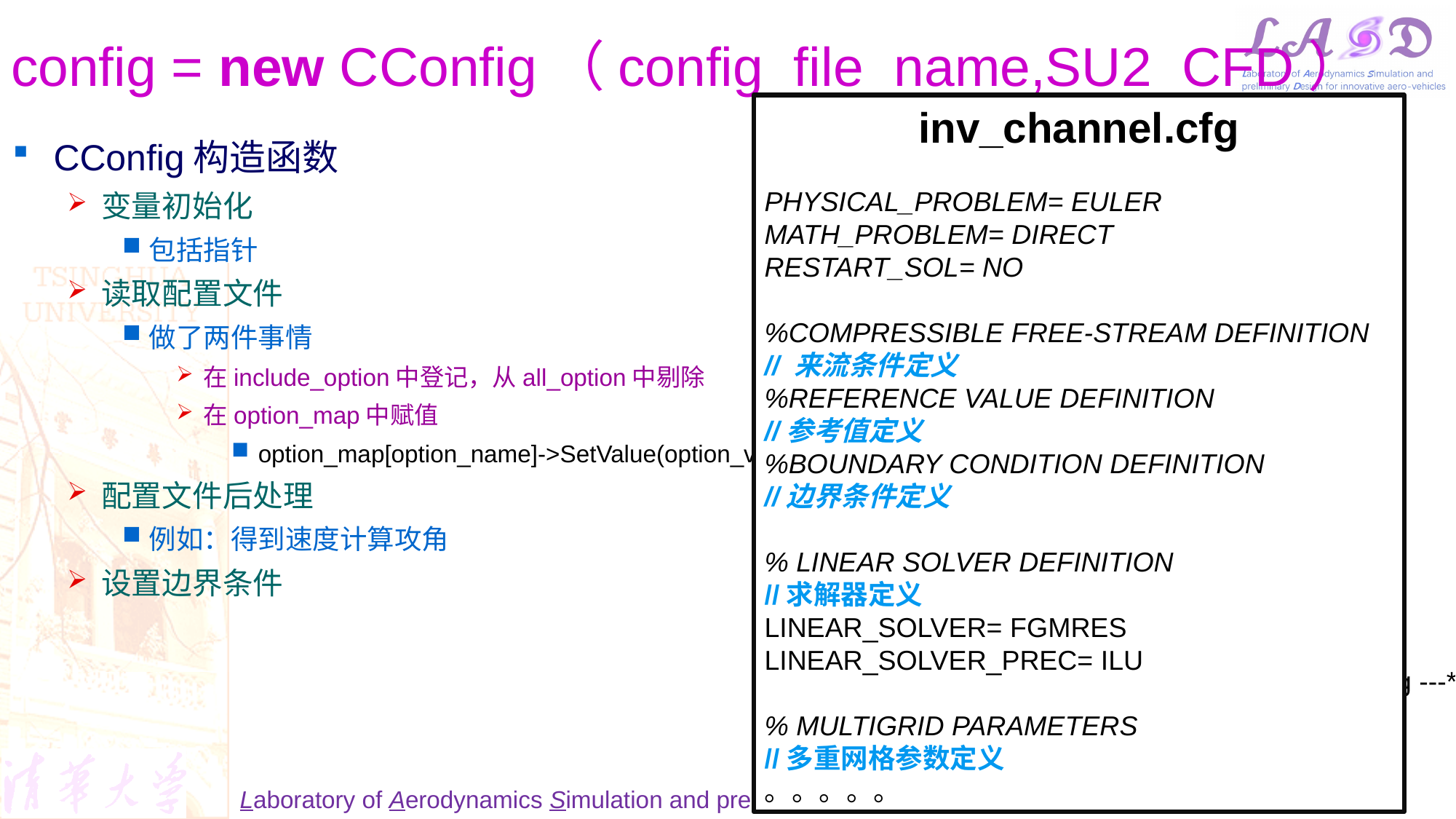

# config = new CConfig（config_file_name,SU2_CFD）
inv_channel.cfg

PHYSICAL_PROBLEM= EULER
MATH_PROBLEM= DIRECT
RESTART_SOL= NO

%COMPRESSIBLE FREE-STREAM DEFINITION
// 来流条件定义
%REFERENCE VALUE DEFINITION
//参考值定义
%BOUNDARY CONDITION DEFINITION
//边界条件定义

% LINEAR SOLVER DEFINITION
//求解器定义
LINEAR_SOLVER= FGMRES
LINEAR_SOLVER_PREC= ILU

% MULTIGRID PARAMETERS
//多重网格参数定义
。。。。。
CConfig构造函数
变量初始化
包括指针
读取配置文件
做了两件事情
在include_option中登记，从all_option中剔除
在option_map中赋值
option_map[option_name]->SetValue(option_value)
配置文件后处理
例如：得到速度计算攻角
设置边界条件

 /*--- Initialize pointers to Null---*/

  SetPointersNull();

  /*--- Reading config options  ---*/

  SetConfig_Options(0, 1);

  /*--- Parsing the config file  ---*/

  SetConfig_Parsing(case_filename);

  /*--- Configuration file postprocessing ---*/

  SetPostprocessing(val_software, 0, 1);

  /*--- Configuration file boundaries/markers setting ---*/

  SetMarkers(val_software);